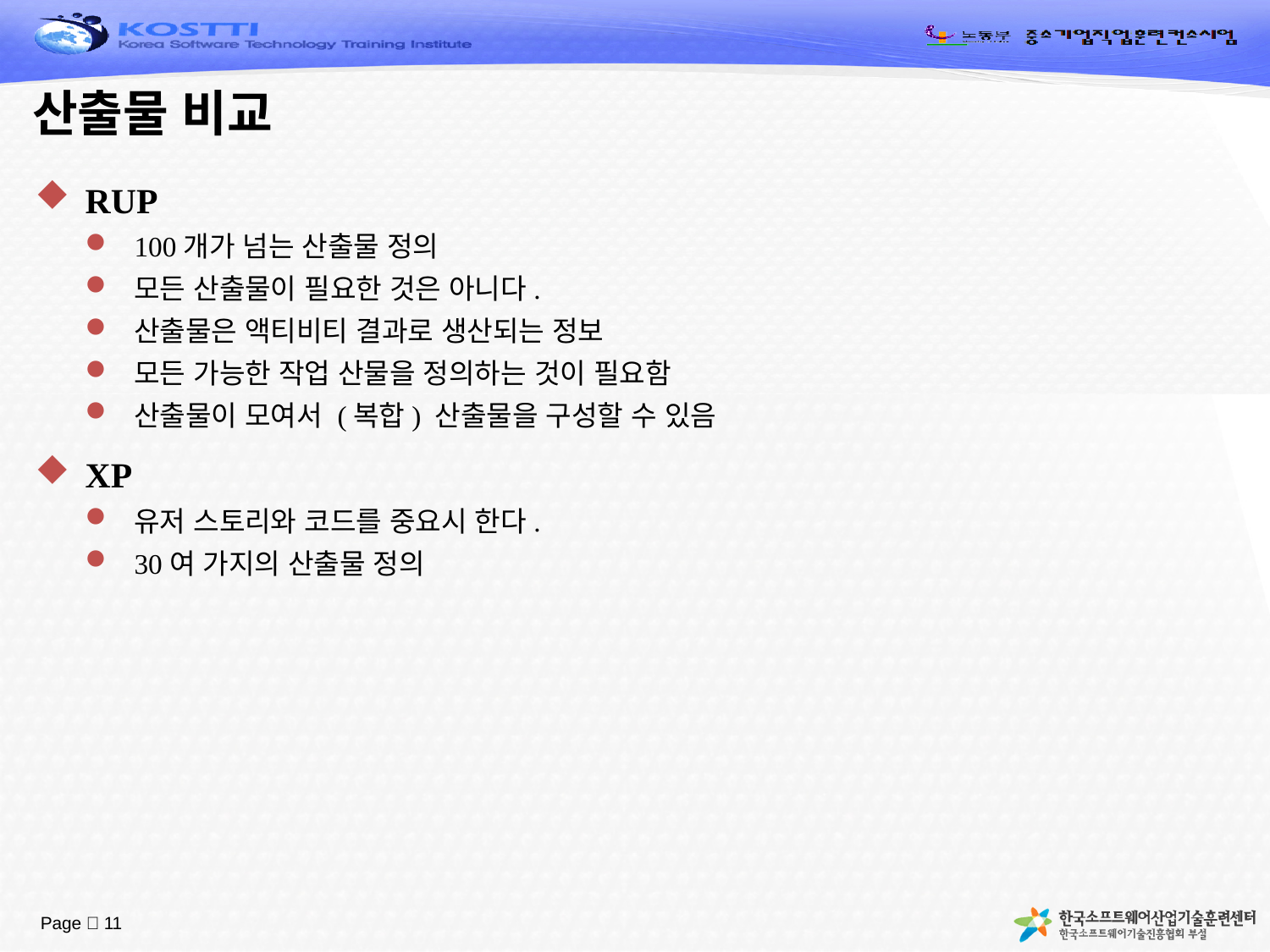

# 산출물 비교
RUP
100개가 넘는 산출물 정의
모든 산출물이 필요한 것은 아니다.
산출물은 액티비티 결과로 생산되는 정보
모든 가능한 작업 산물을 정의하는 것이 필요함
산출물이 모여서 (복합) 산출물을 구성할 수 있음
XP
유저 스토리와 코드를 중요시 한다.
30여 가지의 산출물 정의